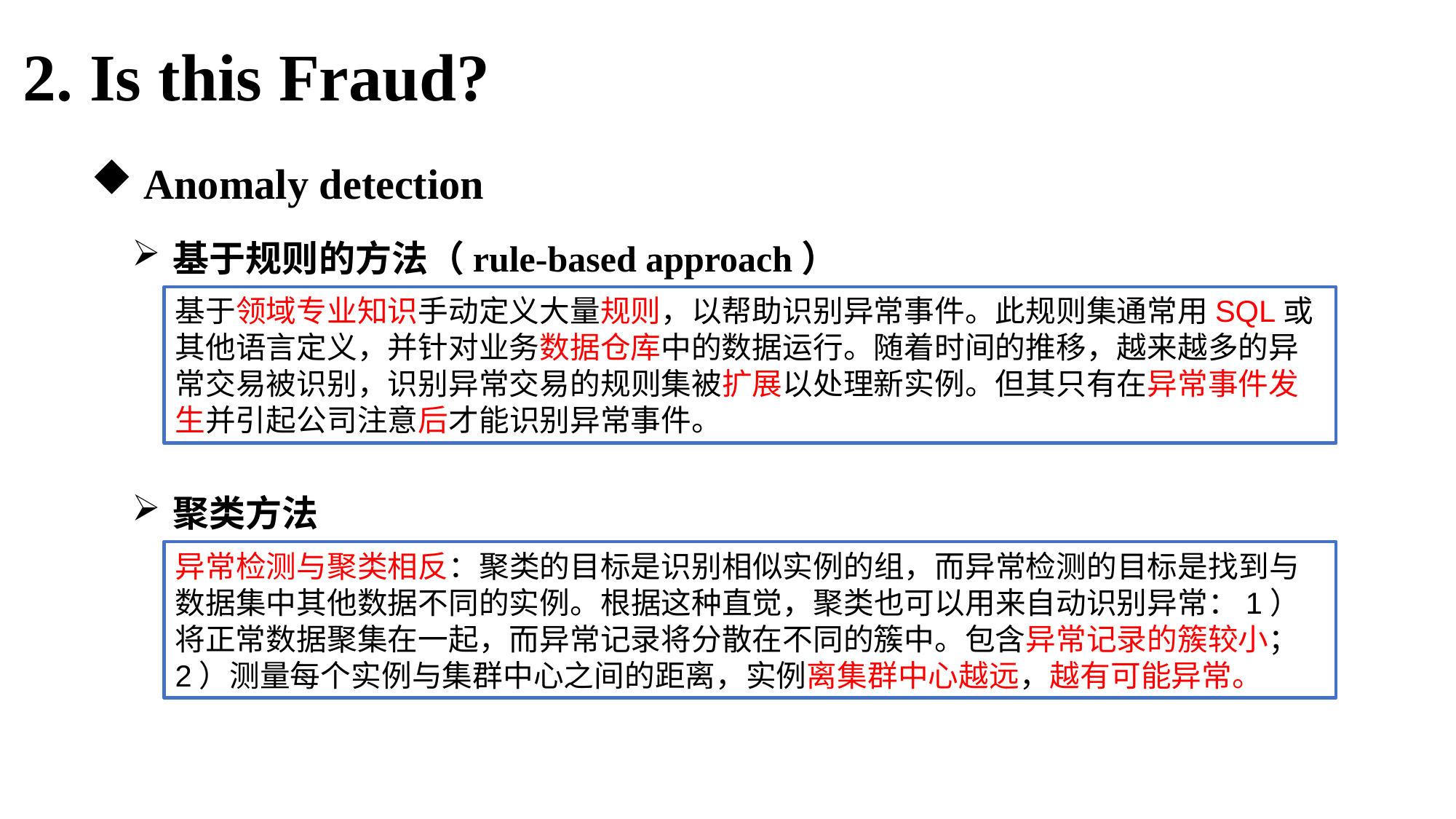

2. Is this Fraud?

 Anomaly detection
基于规则的方法（rule-based approach）
基于领域专业知识手动定义大量规则，以帮助识别异常事件。此规则集通常用SQL或其他语言定义，并针对业务数据仓库中的数据运行。随着时间的推移，越来越多的异常交易被识别，识别异常交易的规则集被扩展以处理新实例。但其只有在异常事件发生并引起公司注意后才能识别异常事件。
聚类方法
异常检测与聚类相反：聚类的目标是识别相似实例的组，而异常检测的目标是找到与数据集中其他数据不同的实例。根据这种直觉，聚类也可以用来自动识别异常：1）将正常数据聚集在一起，而异常记录将分散在不同的簇中。包含异常记录的簇较小；2）测量每个实例与集群中心之间的距离，实例离集群中心越远，越有可能异常。
13